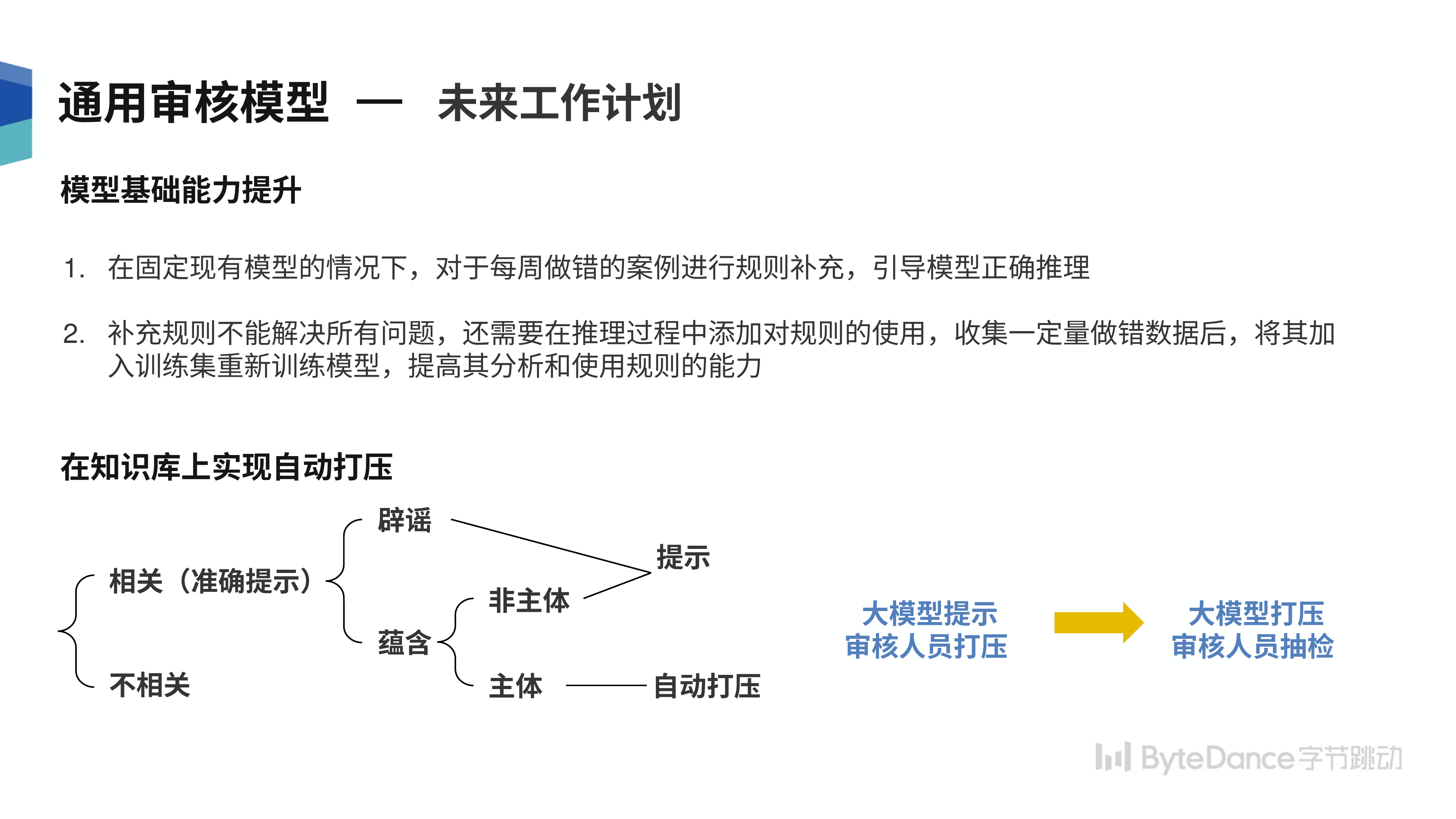

未来工作计划
通用审核模型
模型基础能力提升
在固定现有模型的情况下，对于每周做错的案例进行规则补充，引导模型正确推理

补充规则不能解决所有问题，还需要在推理过程中添加对规则的使用，收集一定量做错数据后，将其加入训练集重新训练模型，提高其分析和使用规则的能力
在知识库上实现自动打压
辟谣

提示
相关（准确提示）

大模型提示
审核人员打压
大模型打压
审核人员抽检
非主体

蕴含
不相关
主体
自动打压